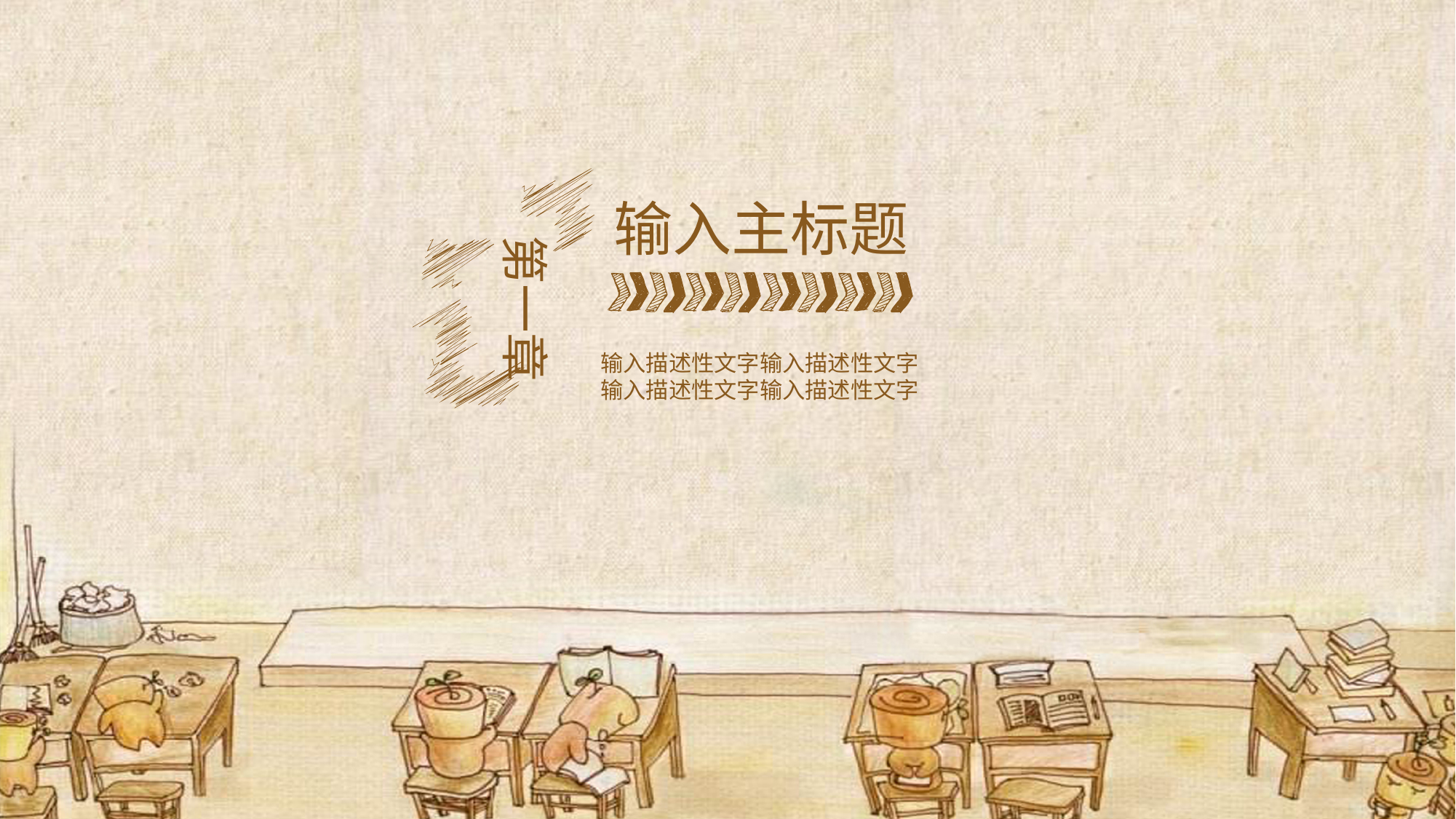

第一章

输入主标题

输入描述性文字输入描述性文字
输入描述性文字输入描述性文字